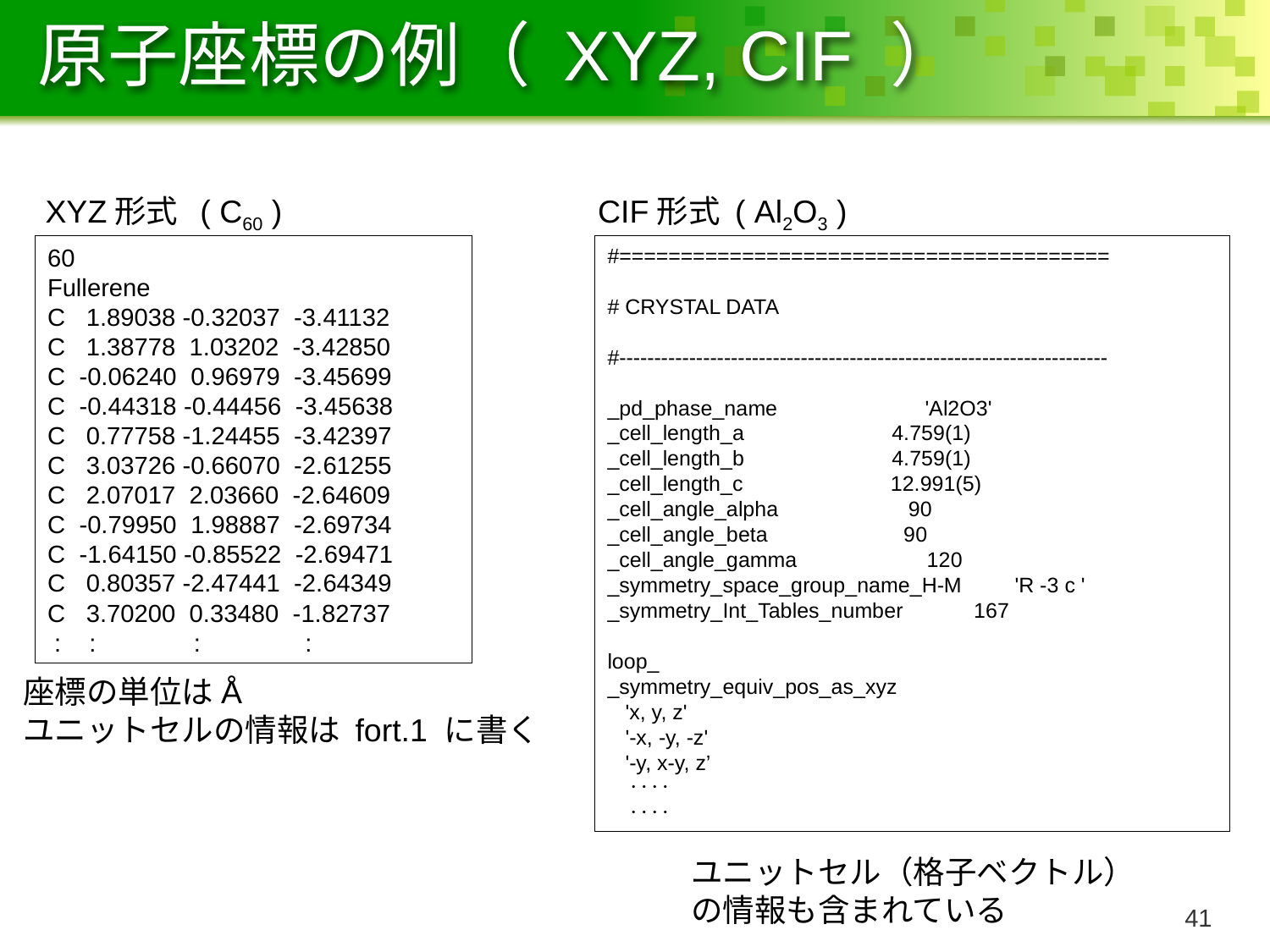

# 原子座標の例（ XYZ, CIF ）
XYZ形式  ( C60 )
CIF形式 ( Al2O3 )
60
Fullerene
C   1.89038 -0.32037  -3.41132
C   1.38778  1.03202  -3.42850
C  -0.06240  0.96979  -3.45699
C  -0.44318 -0.44456  -3.45638
C   0.77758 -1.24455  -3.42397
C   3.03726 -0.66070  -2.61255
C   2.07017  2.03660  -2.64609
C  -0.79950  1.98887  -2.69734
C  -1.64150 -0.85522  -2.69471
C   0.80357 -2.47441  -2.64349
C   3.70200  0.33480  -1.82737
 :    :              :               :
#========================================

# CRYSTAL DATA

#----------------------------------------------------------------------

_pd_phase_name                         'Al2O3'
_cell_length_a                         4.759(1)
_cell_length_b                         4.759(1)
_cell_length_c                         12.991(5)
_cell_angle_alpha                      90
_cell_angle_beta                       90
_cell_angle_gamma                      120
_symmetry_space_group_name_H-M         'R -3 c '
_symmetry_Int_Tables_number            167

loop_
_symmetry_equiv_pos_as_xyz
   'x, y, z'
   '-x, -y, -z'
   '-y, x-y, z’
　‥‥
　‥‥
座標の単位はÅ
ユニットセルの情報は fort.1 に書く
ユニットセル（格子ベクトル）
の情報も含まれている
41